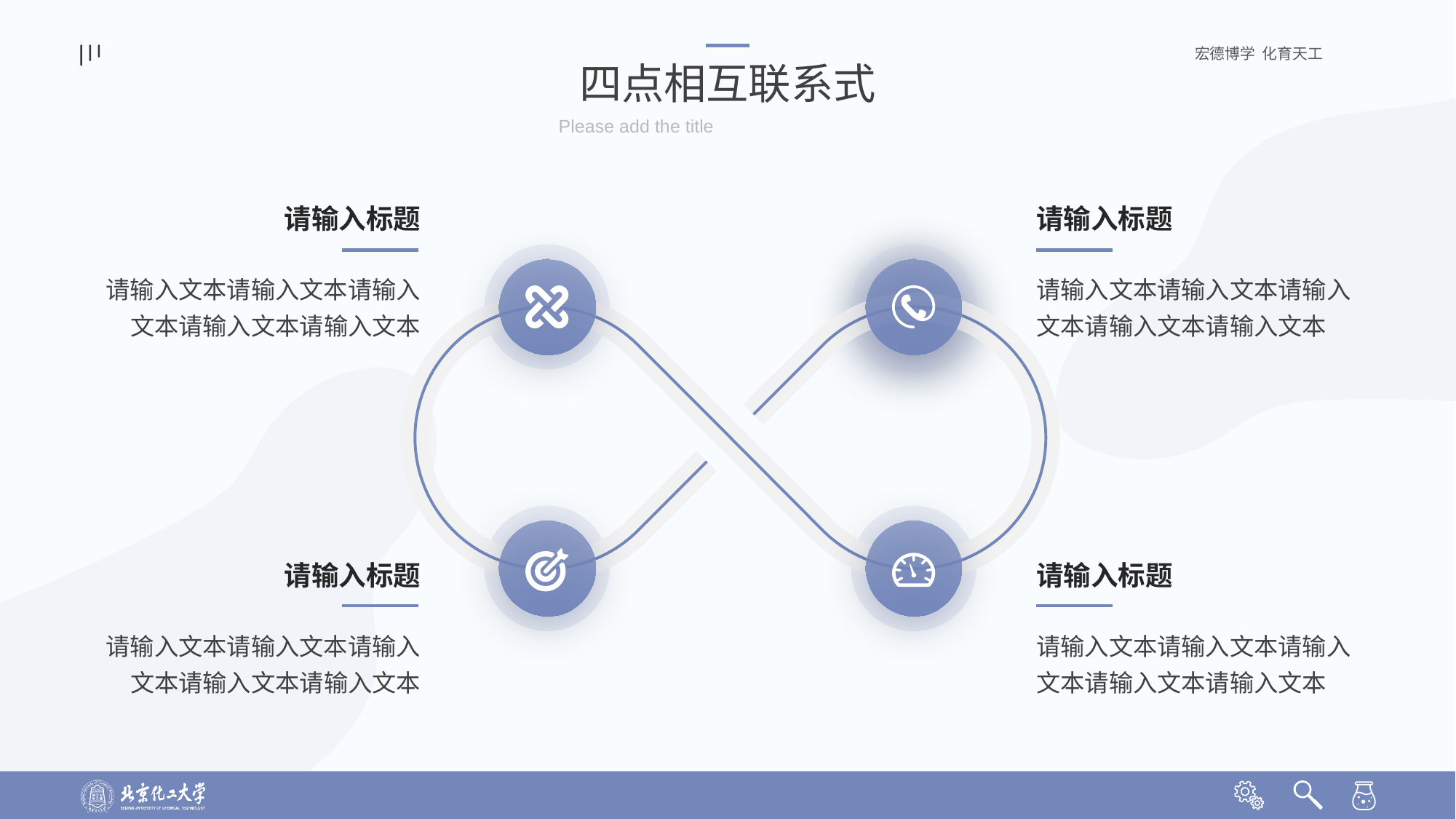

四点相互联系式
Please add the title
请输入标题
请输入标题

请输入文本请输入文本请输入文本请输入文本请输入文本
请输入文本请输入文本请输入文本请输入文本请输入文本

请输入标题

请输入标题
请输入文本请输入文本请输入文本请输入文本请输入文本
请输入文本请输入文本请输入文本请输入文本请输入文本